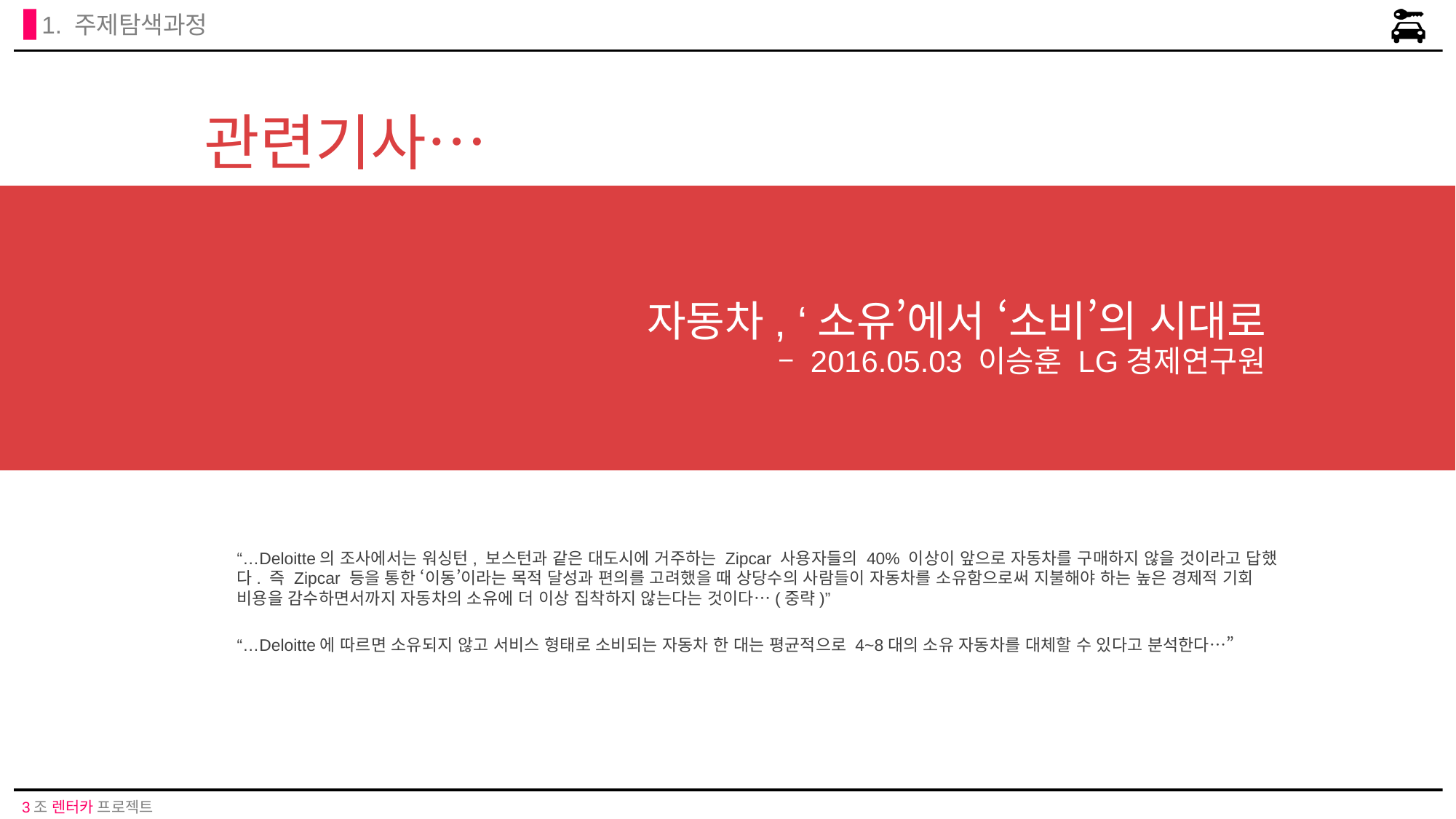

1. 주제탐색과정
관련기사…

# 자동차, ‘소유’에서 ‘소비’의 시대로 – 2016.05.03 이승훈 LG경제연구원
“…Deloitte의 조사에서는 워싱턴, 보스턴과 같은 대도시에 거주하는 Zipcar 사용자들의 40% 이상이 앞으로 자동차를 구매하지 않을 것이라고 답했다. 즉 Zipcar 등을 통한 ‘이동’이라는 목적 달성과 편의를 고려했을 때 상당수의 사람들이 자동차를 소유함으로써 지불해야 하는 높은 경제적 기회 비용을 감수하면서까지 자동차의 소유에 더 이상 집착하지 않는다는 것이다…(중략)”

“…Deloitte에 따르면 소유되지 않고 서비스 형태로 소비되는 자동차 한 대는 평균적으로 4~8대의 소유 자동차를 대체할 수 있다고 분석한다…”